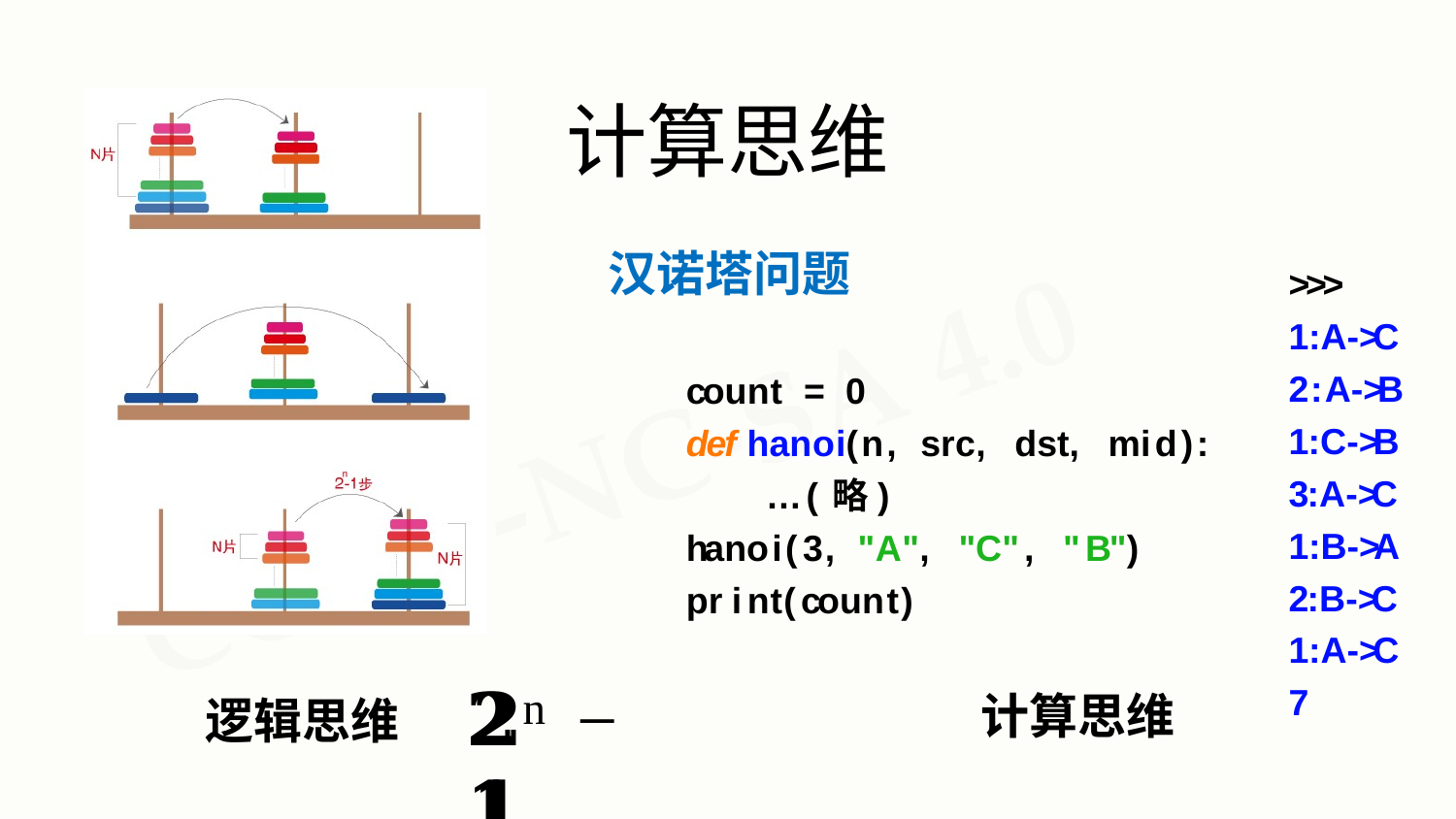

# 计算思维
汉诺塔问题
>>> 1:A->C
2:A->B
1:C->B
3:A->C
1:B->A
2:B->C
1:A->C
7

count  =  0
def hanoi(n,  src,  dst,  mid):
…  (略)
hanoi(3,  "A",  "C",  "B")
print(count)

𝟐𝟐n − 𝟏𝟏
计算思维
逻辑思维